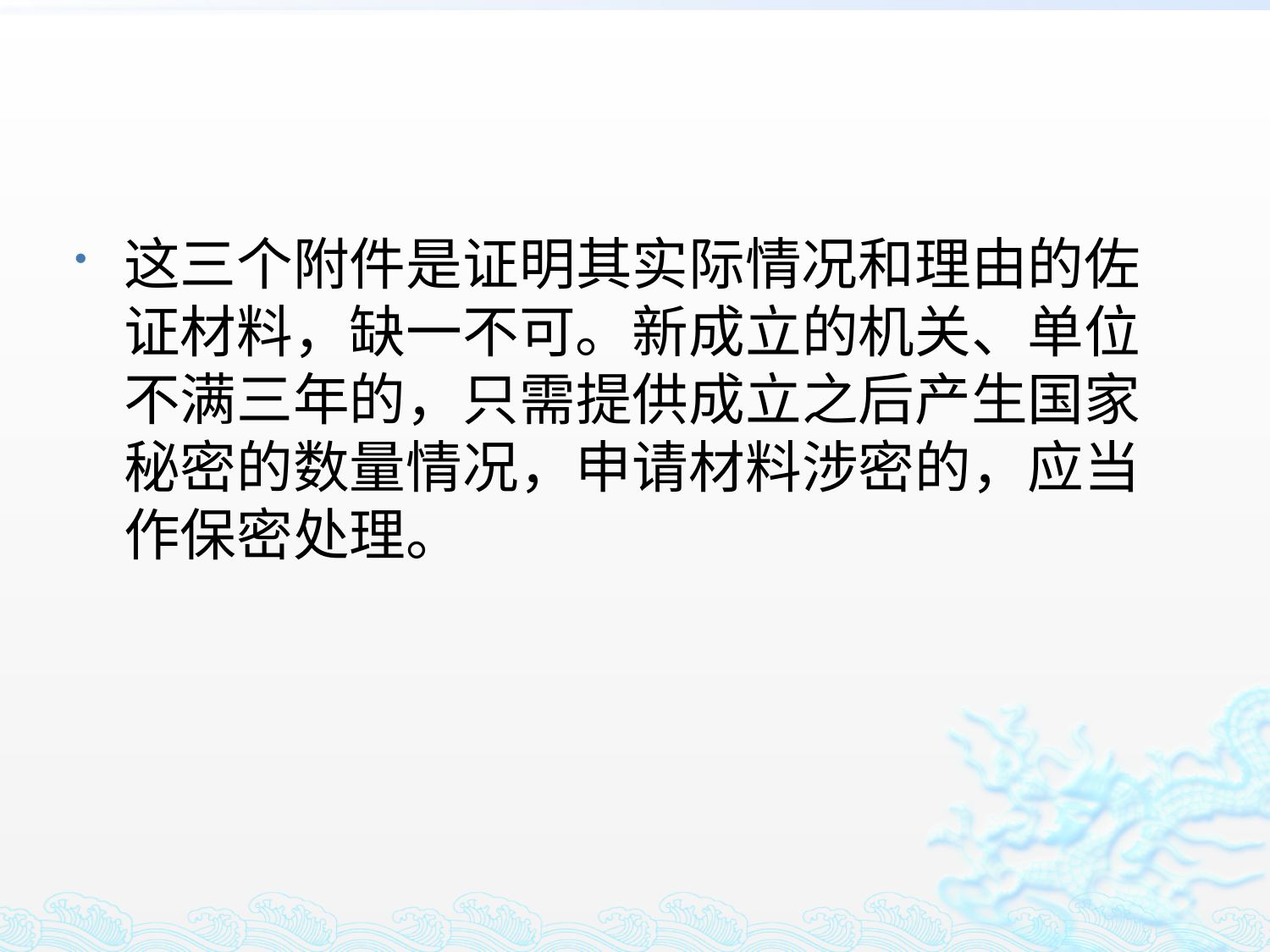

#
这三个附件是证明其实际情况和理由的佐证材料，缺一不可。新成立的机关、单位不满三年的，只需提供成立之后产生国家秘密的数量情况，申请材料涉密的，应当作保密处理。